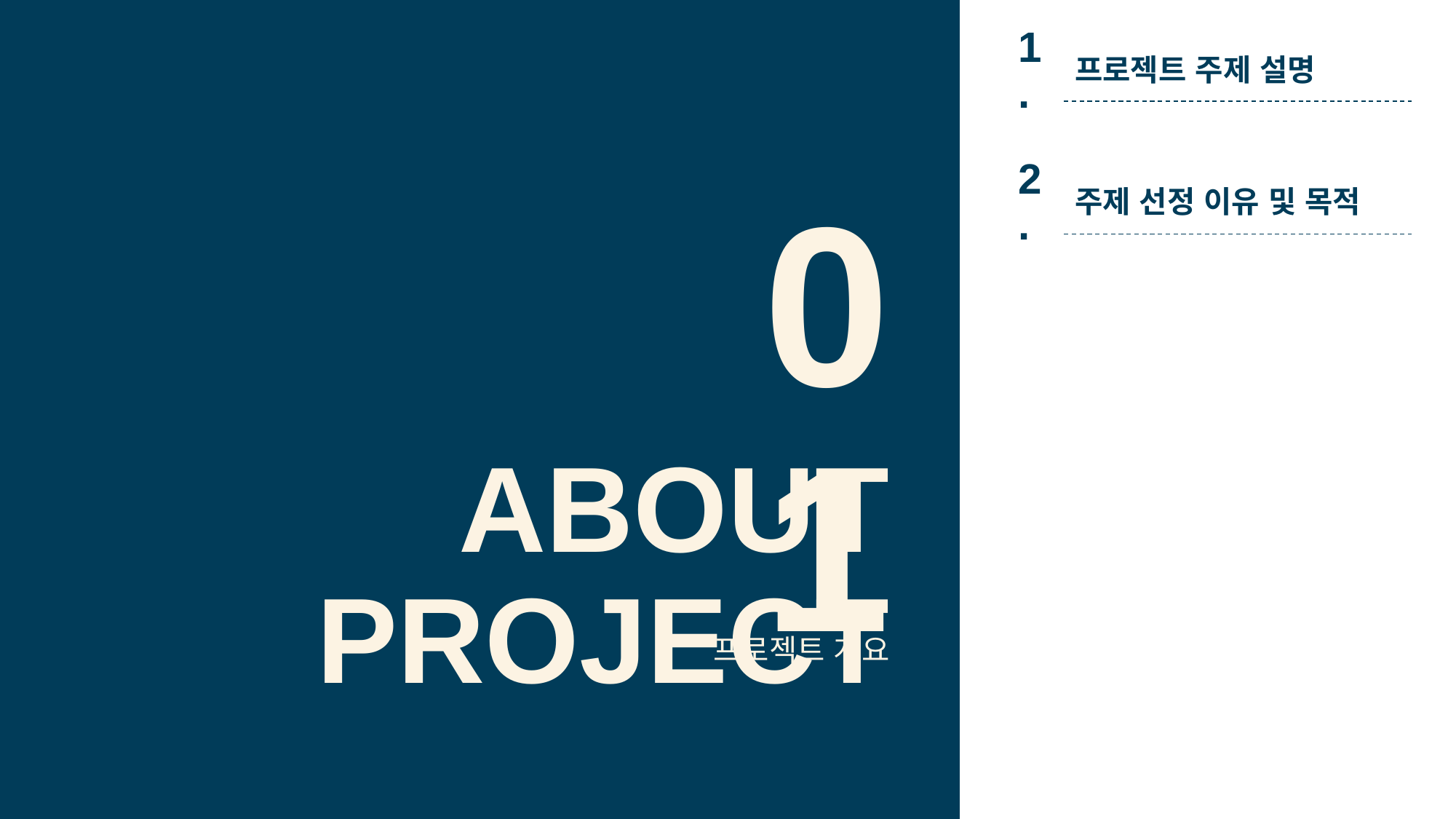

1.
프로젝트 주제 설명
2.
주제 선정 이유 및 목적
01
# ABOUT PROJECT
프로젝트 개요